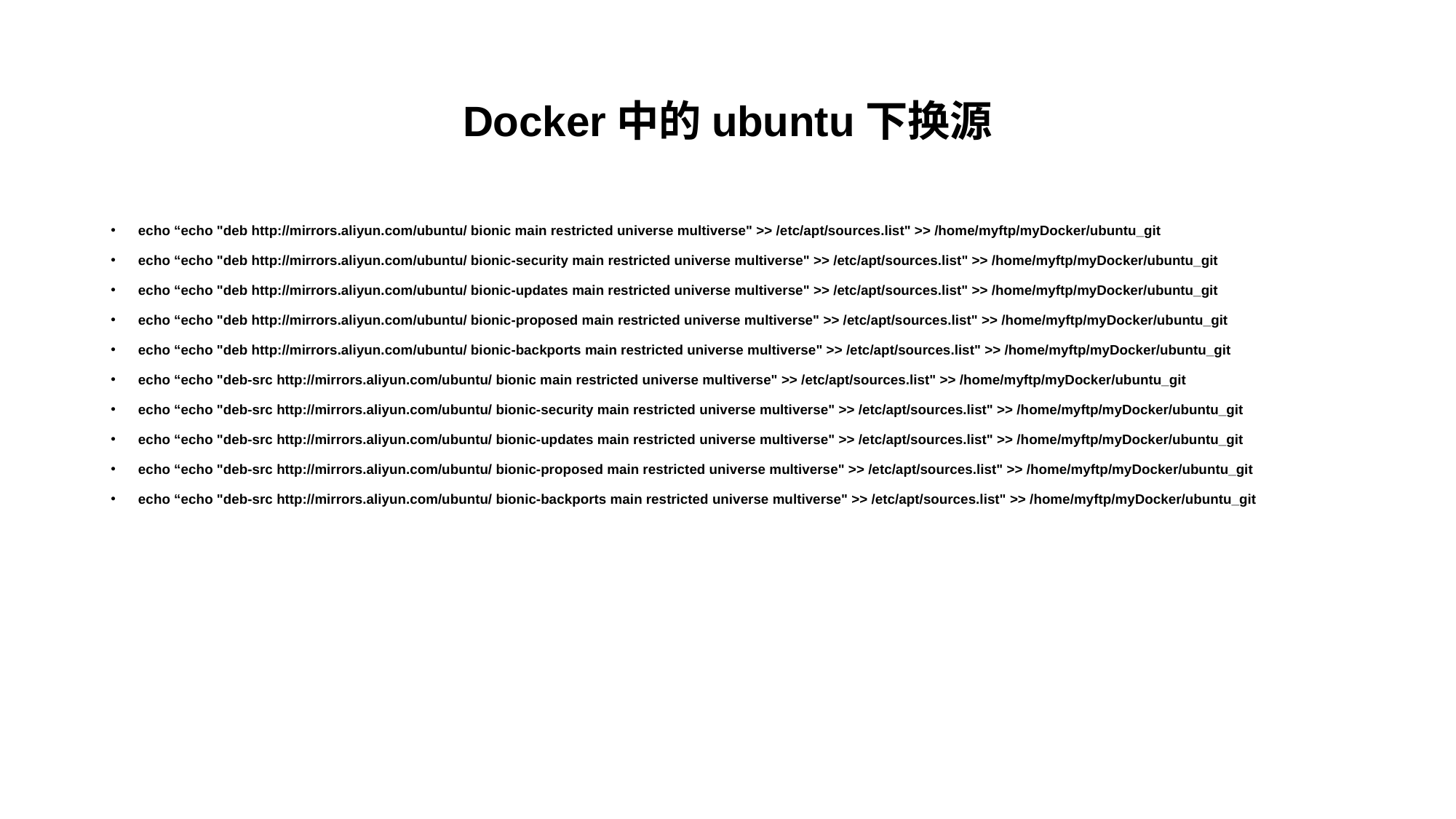

# Docker中的ubuntu下换源
echo “echo "deb http://mirrors.aliyun.com/ubuntu/ bionic main restricted universe multiverse" >> /etc/apt/sources.list" >> /home/myftp/myDocker/ubuntu_git
echo “echo "deb http://mirrors.aliyun.com/ubuntu/ bionic-security main restricted universe multiverse" >> /etc/apt/sources.list" >> /home/myftp/myDocker/ubuntu_git
echo “echo "deb http://mirrors.aliyun.com/ubuntu/ bionic-updates main restricted universe multiverse" >> /etc/apt/sources.list" >> /home/myftp/myDocker/ubuntu_git
echo “echo "deb http://mirrors.aliyun.com/ubuntu/ bionic-proposed main restricted universe multiverse" >> /etc/apt/sources.list" >> /home/myftp/myDocker/ubuntu_git
echo “echo "deb http://mirrors.aliyun.com/ubuntu/ bionic-backports main restricted universe multiverse" >> /etc/apt/sources.list" >> /home/myftp/myDocker/ubuntu_git
echo “echo "deb-src http://mirrors.aliyun.com/ubuntu/ bionic main restricted universe multiverse" >> /etc/apt/sources.list" >> /home/myftp/myDocker/ubuntu_git
echo “echo "deb-src http://mirrors.aliyun.com/ubuntu/ bionic-security main restricted universe multiverse" >> /etc/apt/sources.list" >> /home/myftp/myDocker/ubuntu_git
echo “echo "deb-src http://mirrors.aliyun.com/ubuntu/ bionic-updates main restricted universe multiverse" >> /etc/apt/sources.list" >> /home/myftp/myDocker/ubuntu_git
echo “echo "deb-src http://mirrors.aliyun.com/ubuntu/ bionic-proposed main restricted universe multiverse" >> /etc/apt/sources.list" >> /home/myftp/myDocker/ubuntu_git
echo “echo "deb-src http://mirrors.aliyun.com/ubuntu/ bionic-backports main restricted universe multiverse" >> /etc/apt/sources.list" >> /home/myftp/myDocker/ubuntu_git